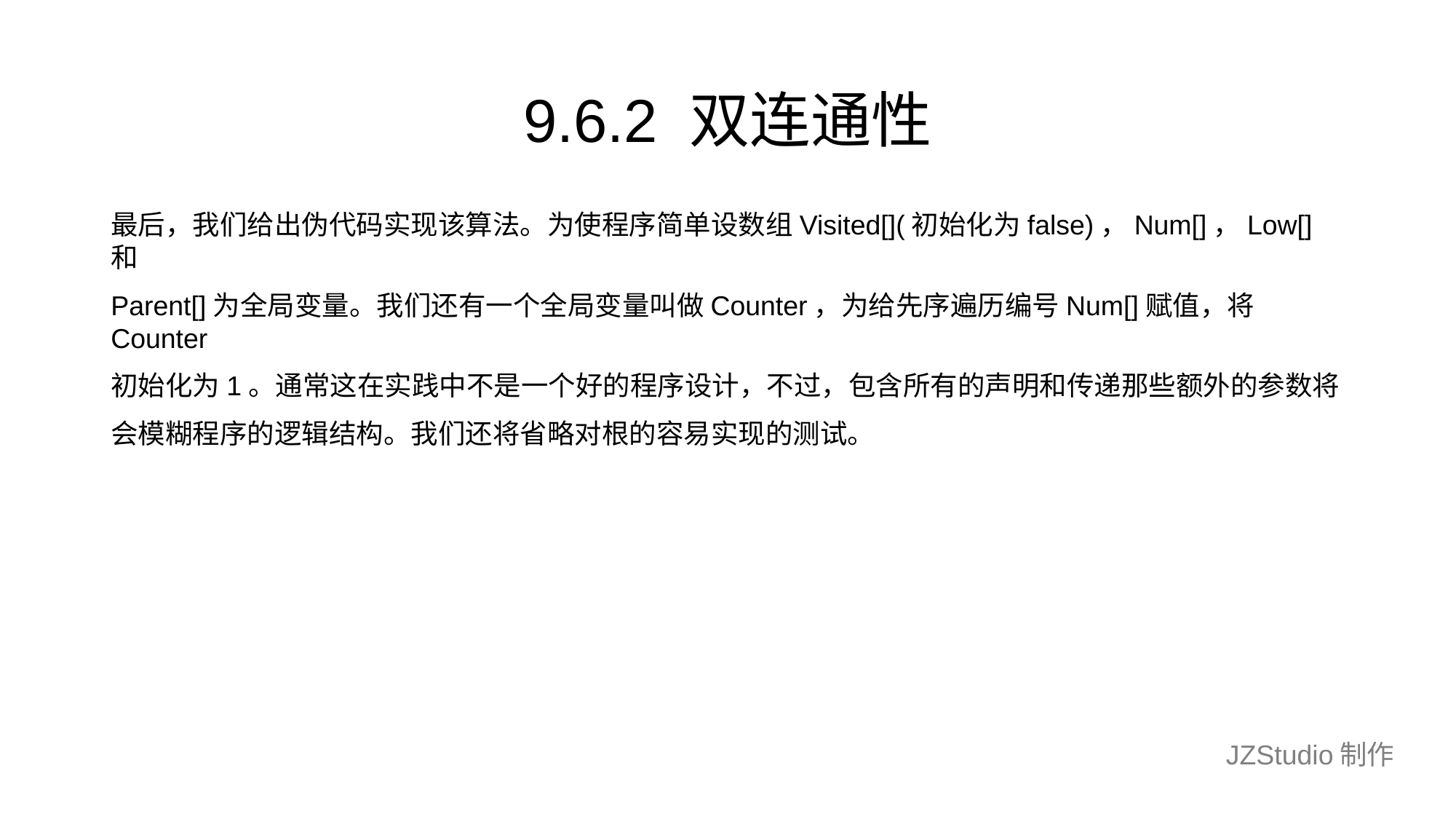

# 9.6.2 双连通性
最后，我们给出伪代码实现该算法。为使程序简单设数组Visited[](初始化为false)，Num[]，Low[]和
Parent[]为全局变量。我们还有一个全局变量叫做Counter，为给先序遍历编号Num[]赋值，将Counter
初始化为1。通常这在实践中不是一个好的程序设计，不过，包含所有的声明和传递那些额外的参数将
会模糊程序的逻辑结构。我们还将省略对根的容易实现的测试。